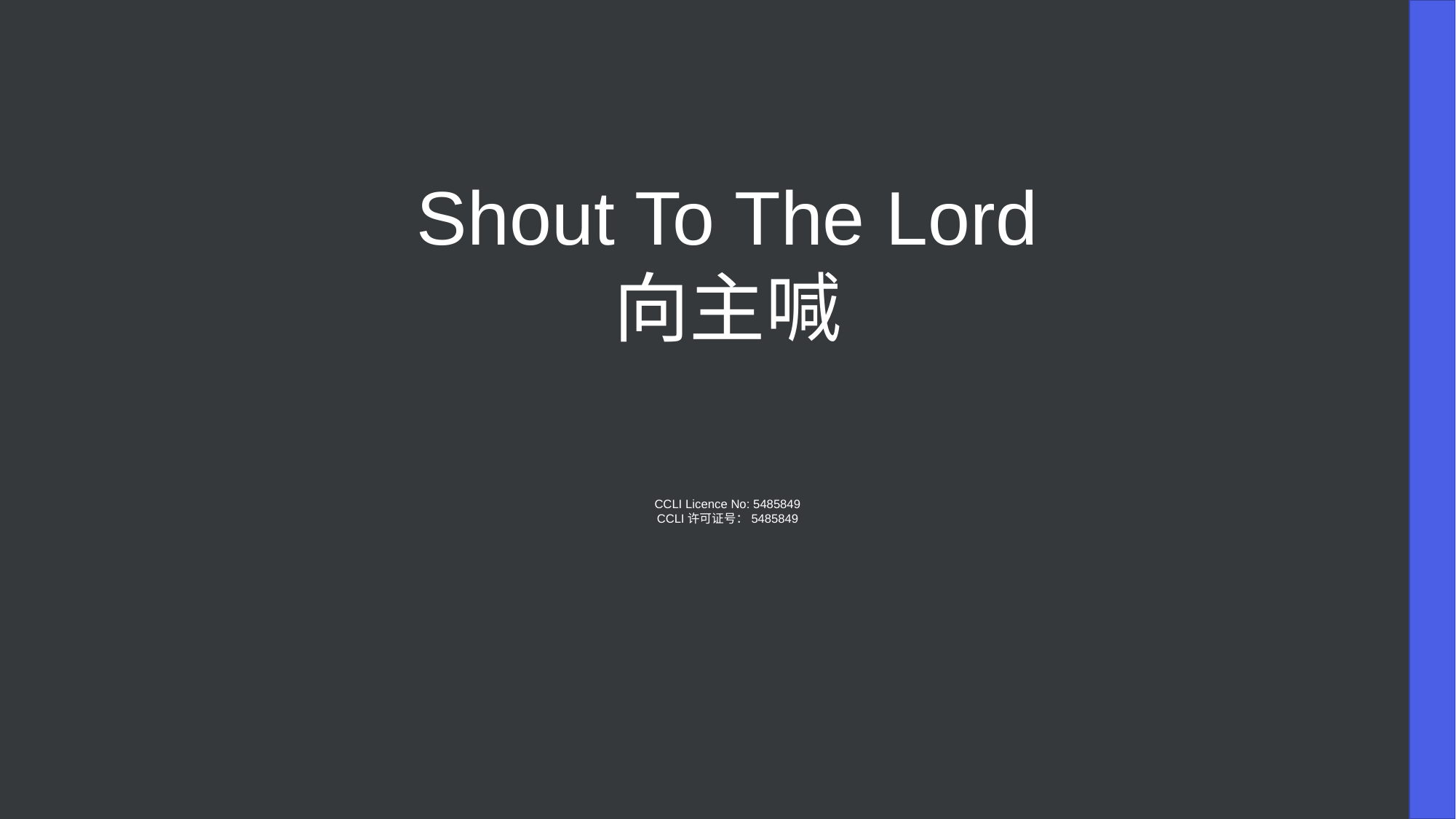

Shout To The Lord
向主喊
CCLI Licence No: 5485849
CCLI许可证号：5485849